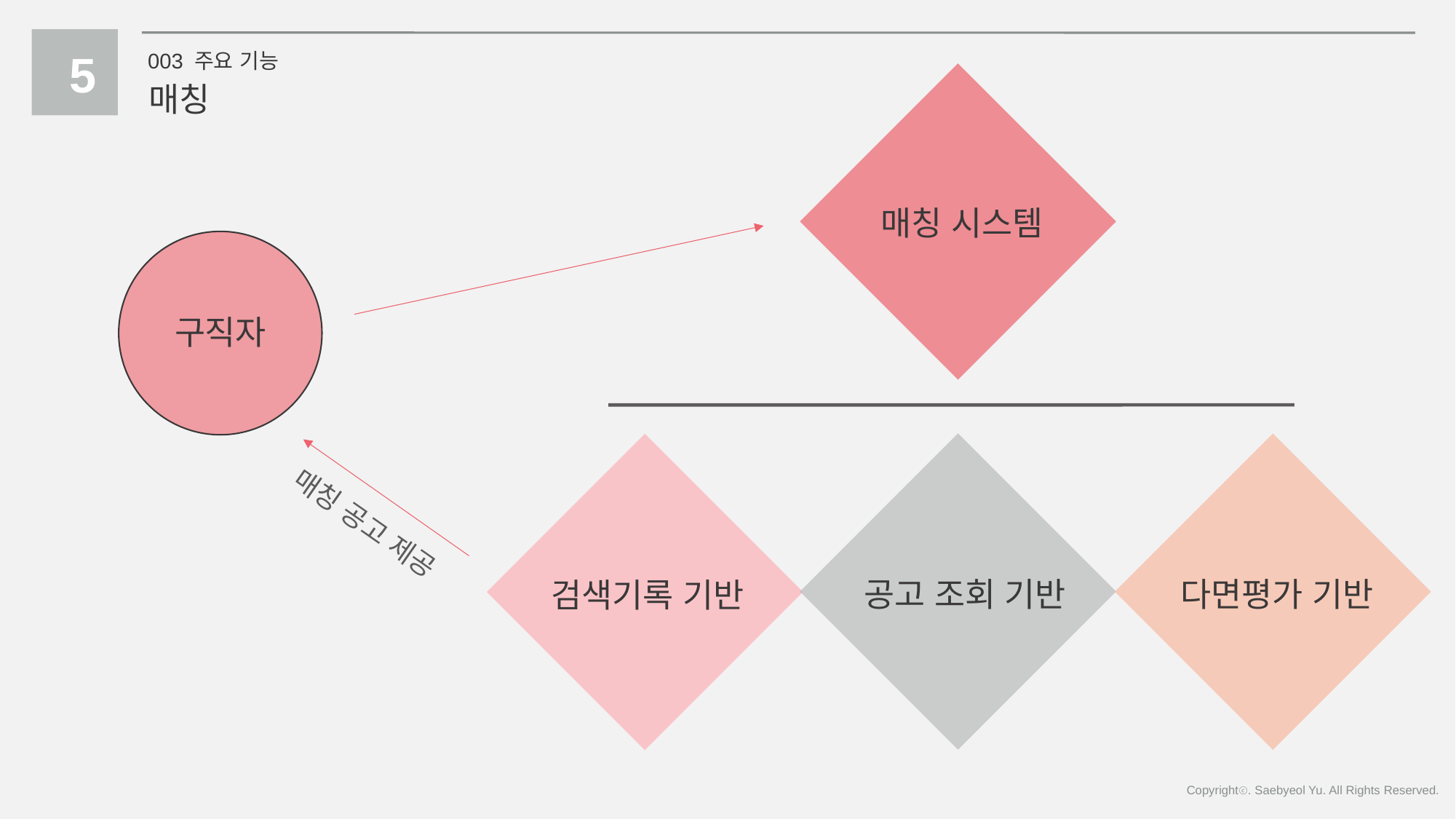

5
003 주요 기능
매칭

매칭 시스템

구직자

공고 조회 기반

다면평가 기반

검색기록 기반
매칭 공고 제공